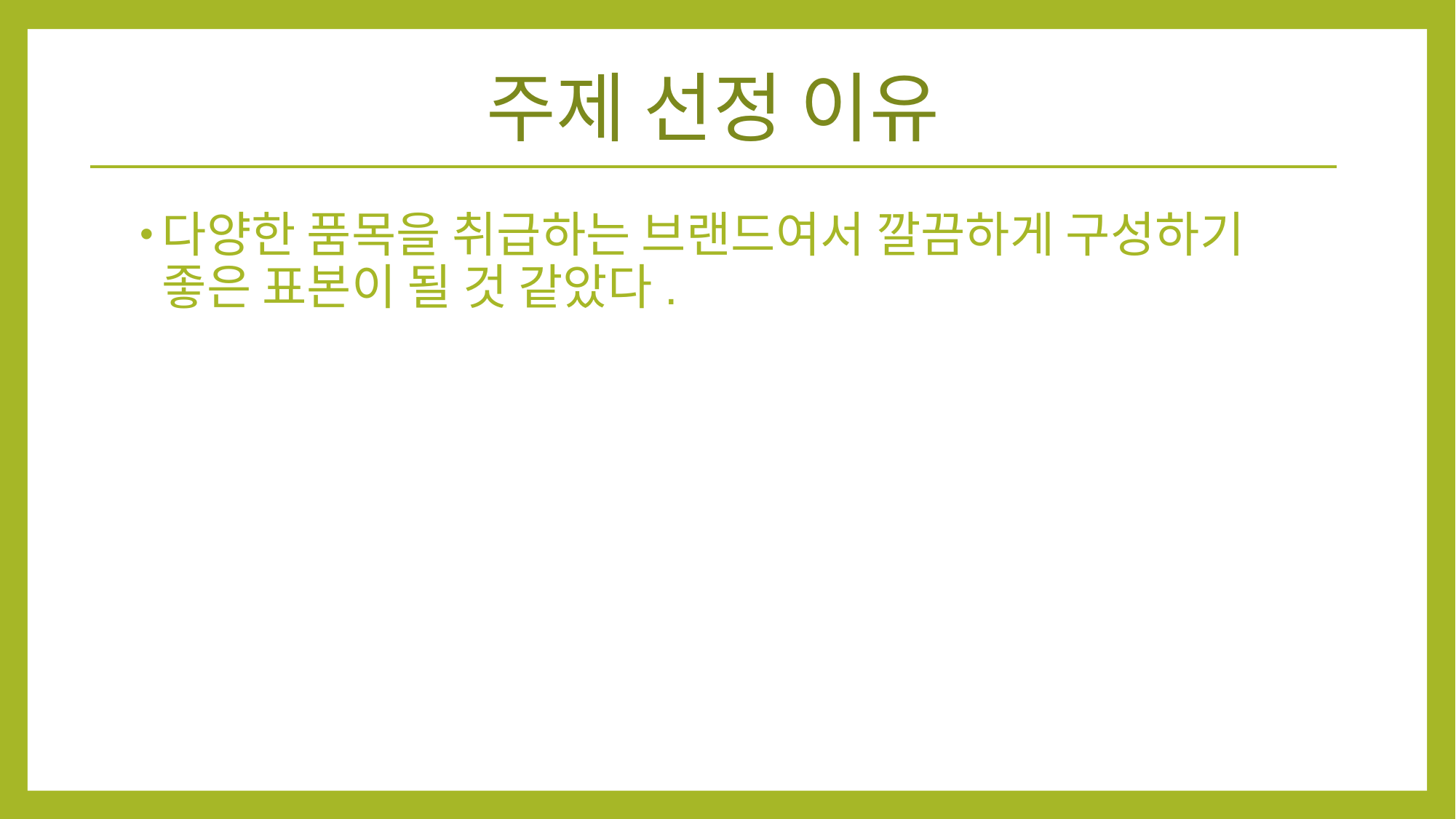

# 주제 선정 이유
다양한 품목을 취급하는 브랜드여서 깔끔하게 구성하기 좋은 표본이 될 것 같았다.